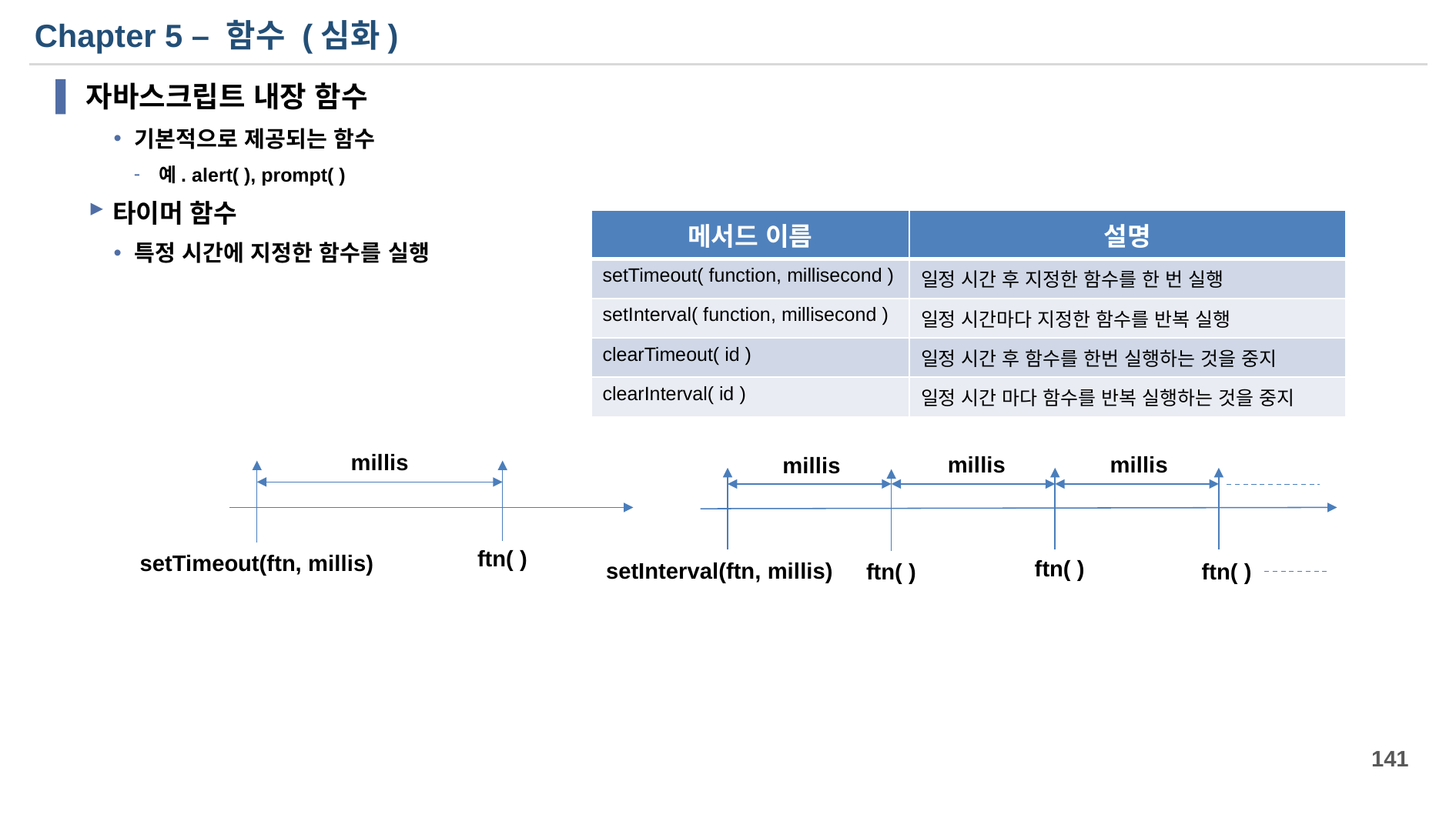

# Chapter 5 – 함수 (심화)
자바스크립트 내장 함수
기본적으로 제공되는 함수
예. alert( ), prompt( )
타이머 함수
특정 시간에 지정한 함수를 실행

| 메서드 이름 | 설명 |
| --- | --- |
| setTimeout( function, millisecond ) | 일정 시간 후 지정한 함수를 한 번 실행 |
| setInterval( function, millisecond ) | 일정 시간마다 지정한 함수를 반복 실행 |
| clearTimeout( id ) | 일정 시간 후 함수를 한번 실행하는 것을 중지 |
| clearInterval( id ) | 일정 시간 마다 함수를 반복 실행하는 것을 중지 |
millis
millis
millis
millis
ftn( )
setTimeout(ftn, millis)
ftn( )
setInterval(ftn, millis)
ftn( )
ftn( )
141